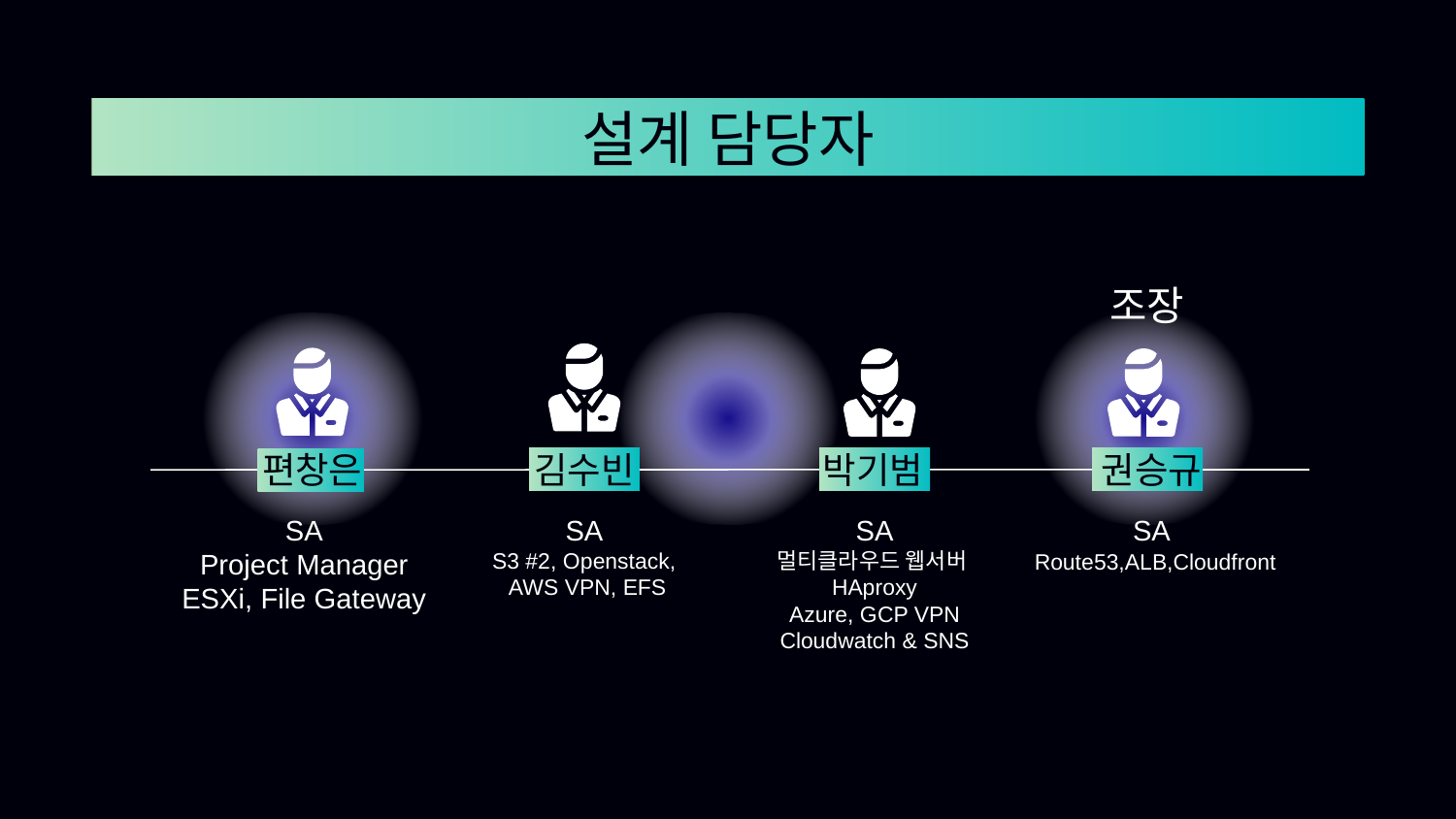

# 설계 담당자

조장

편창은
김수빈
박기범
권승규

SA
S3 #2, Openstack,
 AWS VPN, EFS

SA
멀티클라우드 웹서버
HAproxy
Azure, GCP VPN
Cloudwatch & SNS
SA
SA
Project Manager
ESXi, File Gateway
Route53,ALB,Cloudfront